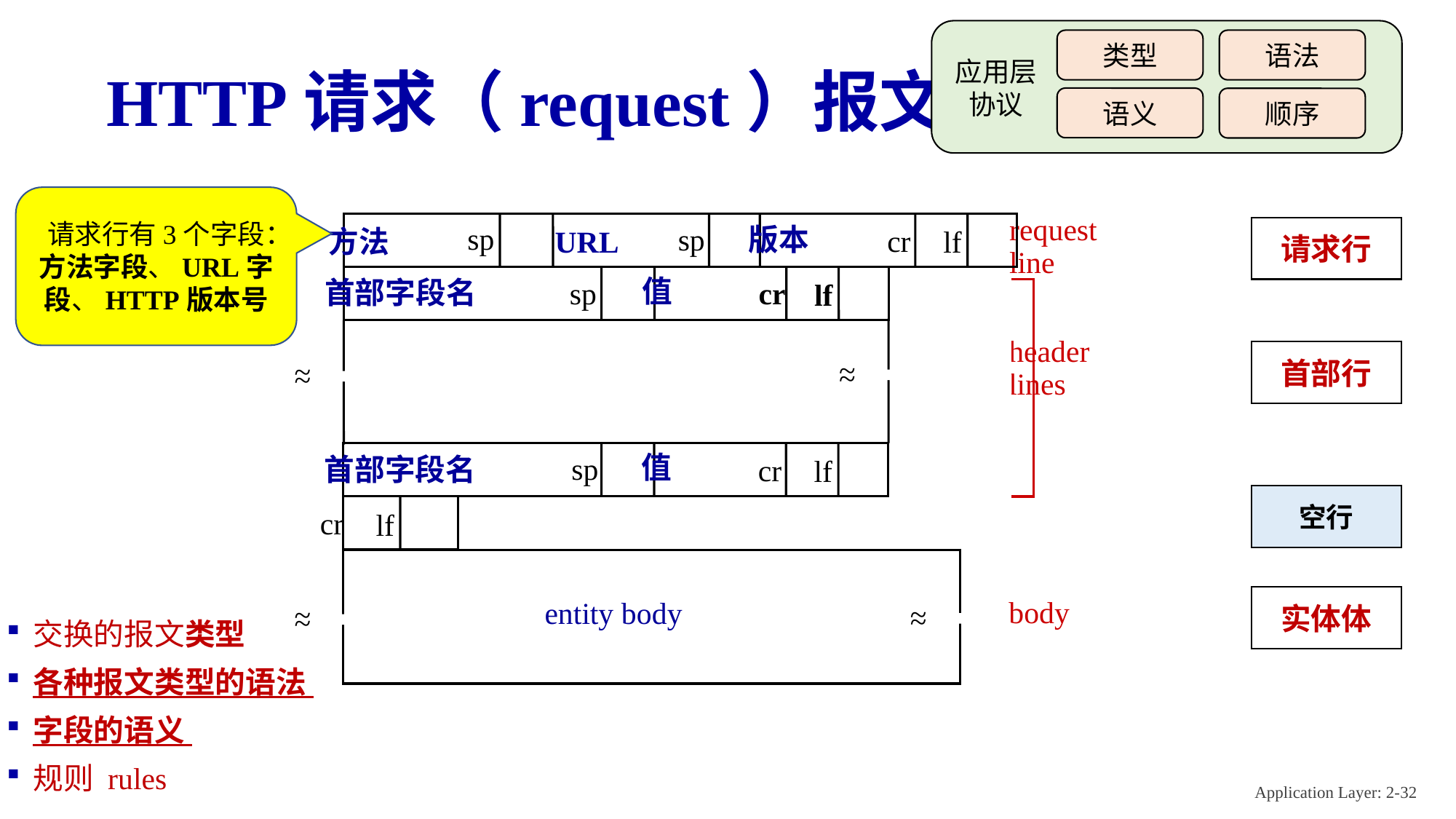

语法
类型
应用层协议
语义
顺序
# HTTP请求（request）报文
请求行有3个字段：方法字段、URL字段、HTTP版本号
request
line

sp
sp
版本
cr
方法
URL
lf
请求行

值

首部字段名
cr
lf
sp

header
lines
首部行
~
~

~
~

值

首部字段名
cr
lf
sp
空行

cr
lf

实体体
entity body
~
~

~
~

body
交换的报文类型
各种报文类型的语法
字段的语义
规则 rules
Application Layer: 2-32